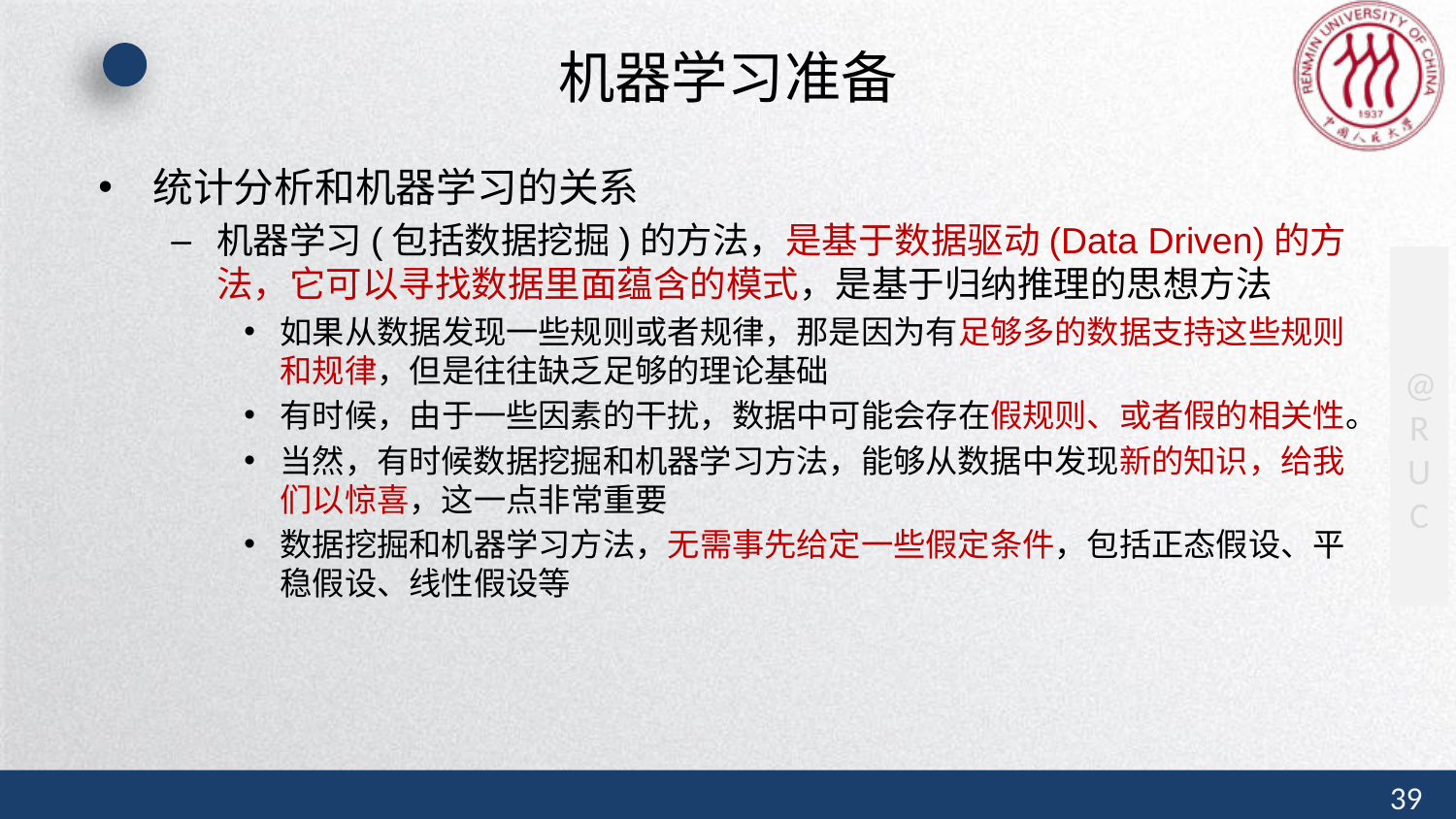

# 机器学习准备
统计分析和机器学习的关系
机器学习(包括数据挖掘)的方法，是基于数据驱动(Data Driven)的方法，它可以寻找数据里面蕴含的模式，是基于归纳推理的思想方法
如果从数据发现一些规则或者规律，那是因为有足够多的数据支持这些规则和规律，但是往往缺乏足够的理论基础
有时候，由于一些因素的干扰，数据中可能会存在假规则、或者假的相关性。
当然，有时候数据挖掘和机器学习方法，能够从数据中发现新的知识，给我们以惊喜，这一点非常重要
数据挖掘和机器学习方法，无需事先给定一些假定条件，包括正态假设、平稳假设、线性假设等